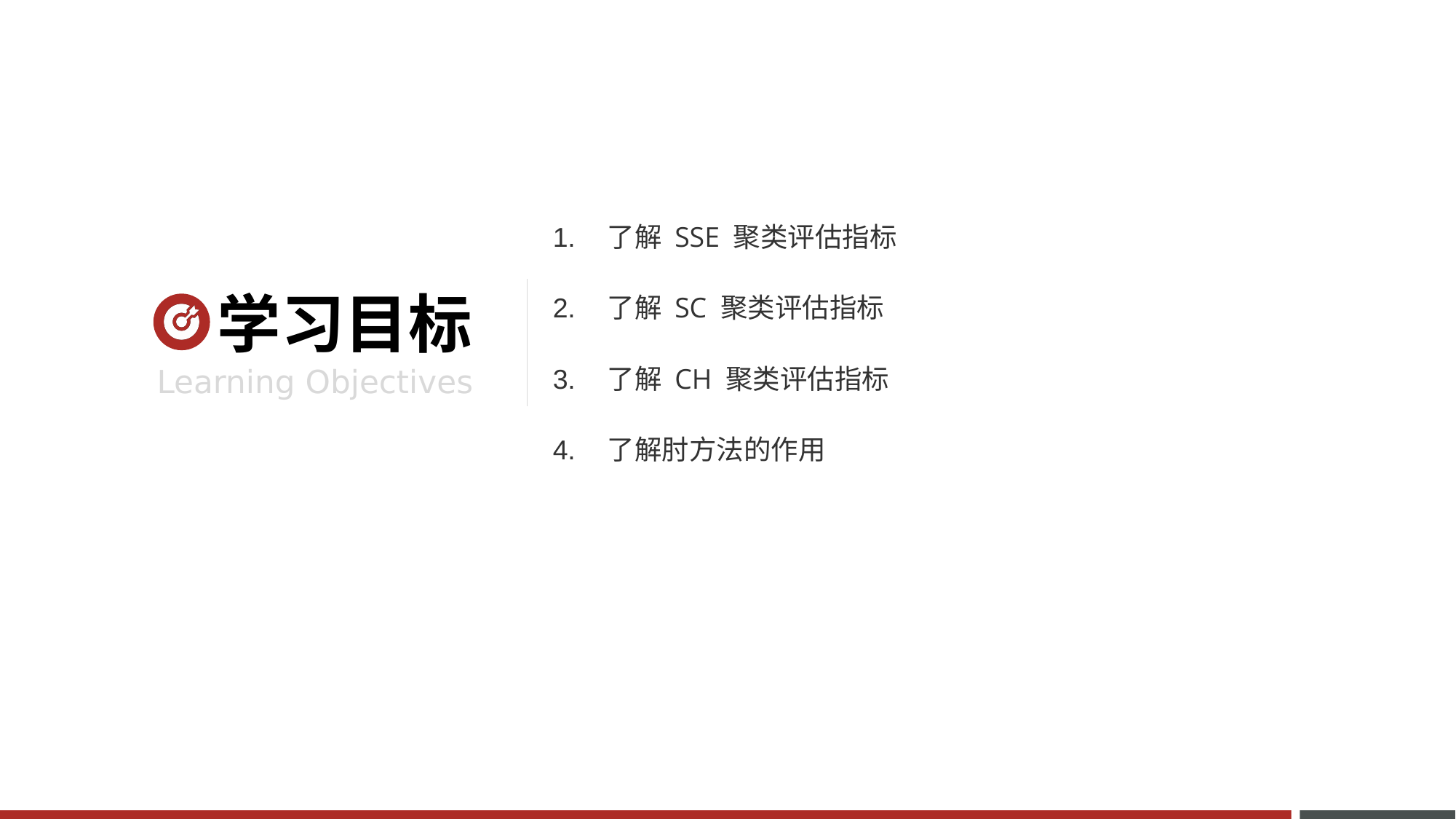

了解 SSE 聚类评估指标
了解 SC 聚类评估指标
了解 CH 聚类评估指标
了解肘方法的作用